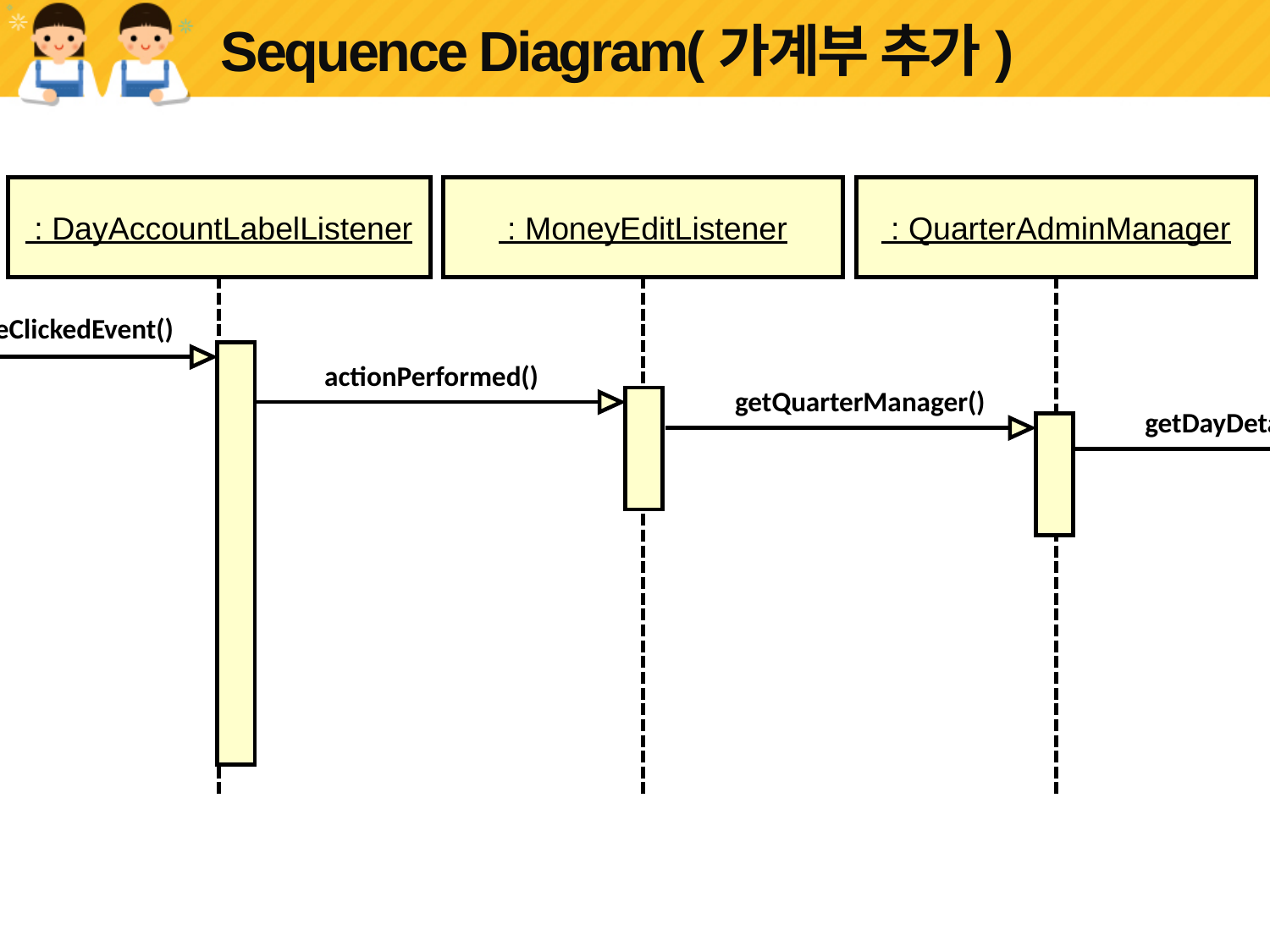

# Sequence Diagram(가계부 추가)
 : DayAccountLabelListener
 : MoneyEditListener
 : QuarterAdminManager

mouseClickedEvent()

actionPerformed()

getQuarterManager()

getDayDetailInfoList()

MonthAccountBtnListenerr

YearAccountBtn
Listenerr